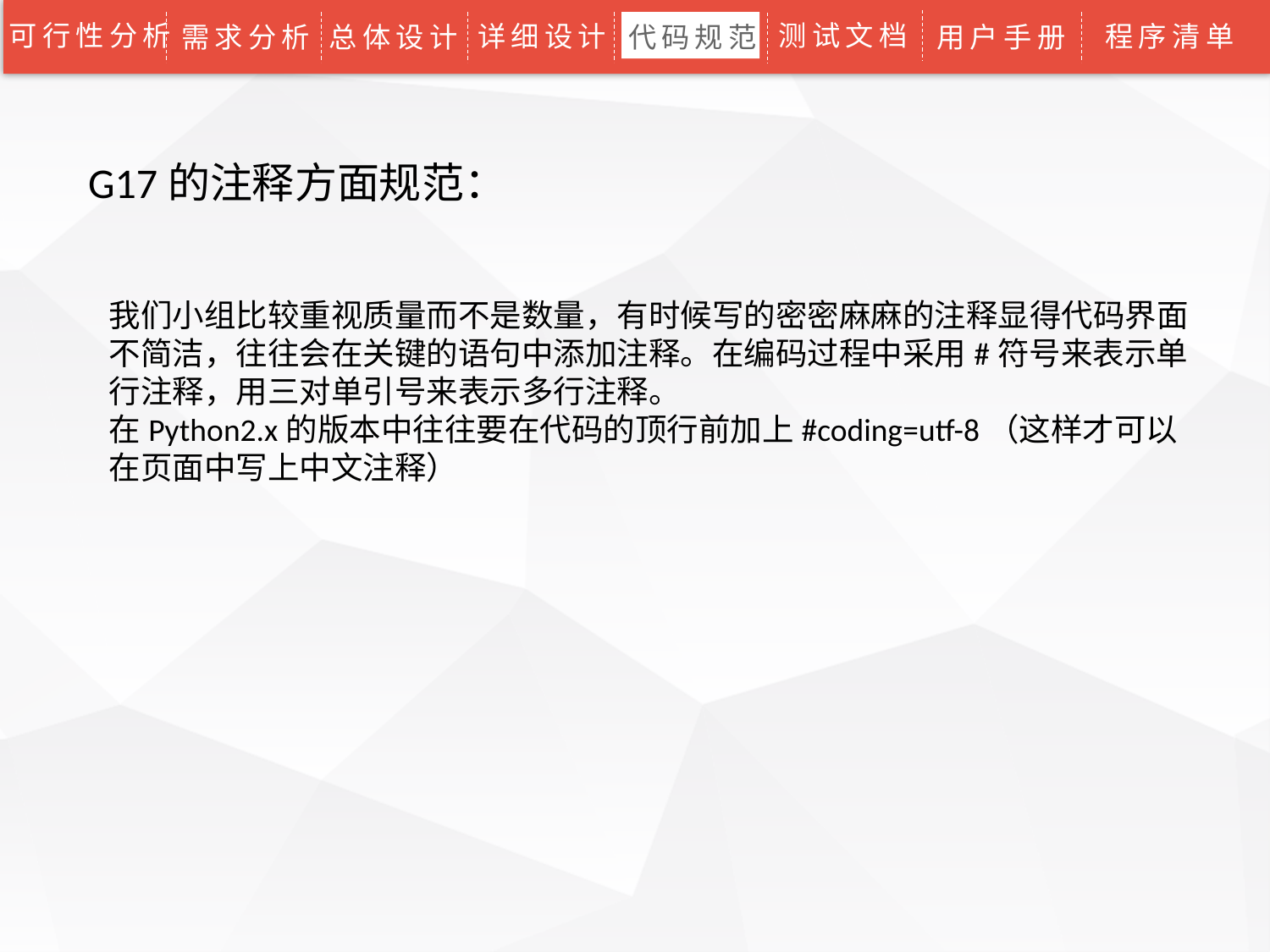

可行性分析
测试文档
详细设计
程序清单
需求分析
总体设计
代码规范
用户手册
G17的注释方面规范：
我们小组比较重视质量而不是数量，有时候写的密密麻麻的注释显得代码界面不简洁，往往会在关键的语句中添加注释。在编码过程中采用#符号来表示单行注释，用三对单引号来表示多行注释。
在Python2.x的版本中往往要在代码的顶行前加上#coding=utf-8（这样才可以在页面中写上中文注释）